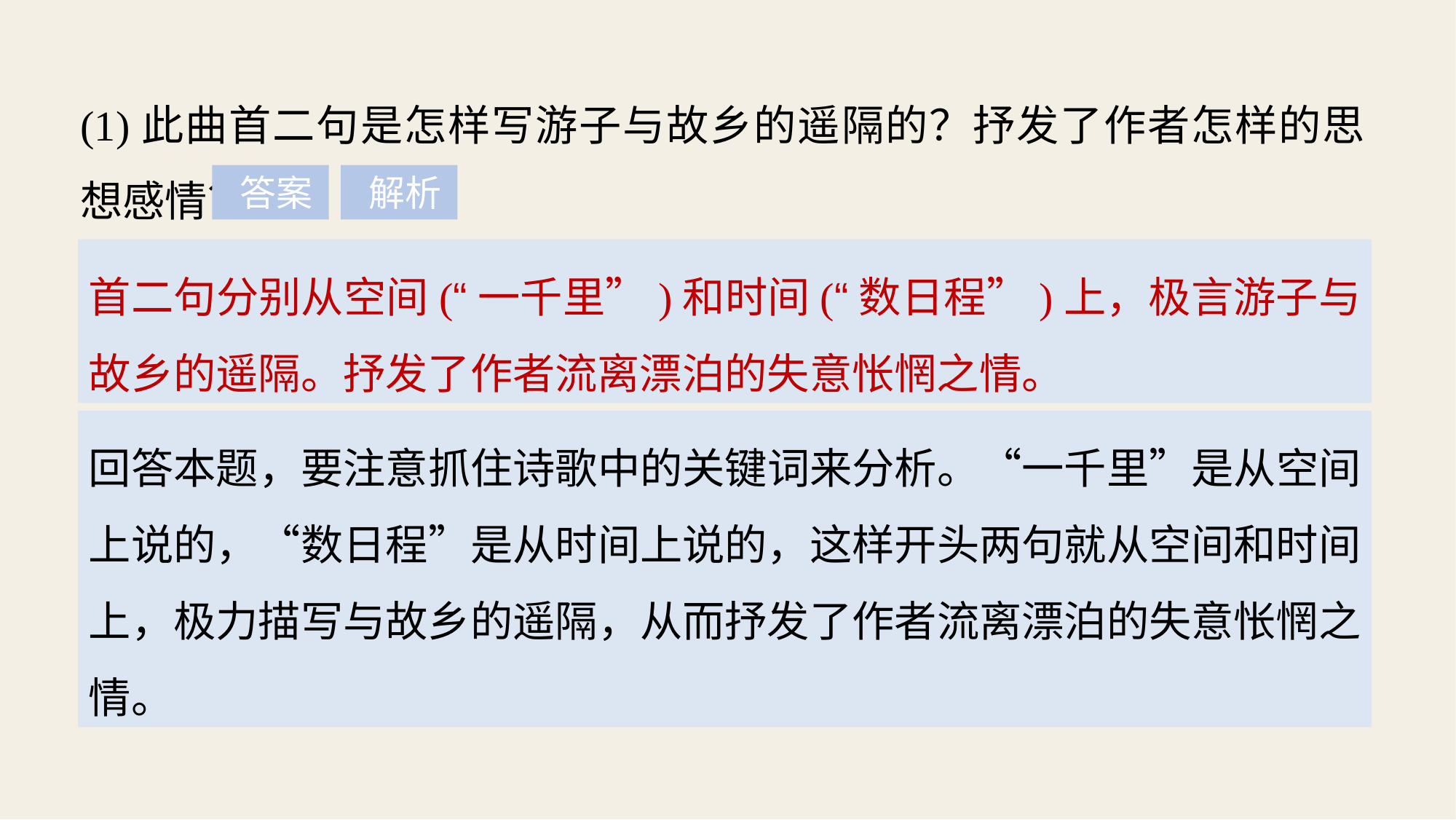

(1)此曲首二句是怎样写游子与故乡的遥隔的？抒发了作者怎样的思想感情？
 答案
 解析
首二句分别从空间(“一千里”)和时间(“数日程”)上，极言游子与故乡的遥隔。抒发了作者流离漂泊的失意怅惘之情。
回答本题，要注意抓住诗歌中的关键词来分析。“一千里”是从空间上说的，“数日程”是从时间上说的，这样开头两句就从空间和时间上，极力描写与故乡的遥隔，从而抒发了作者流离漂泊的失意怅惘之情。